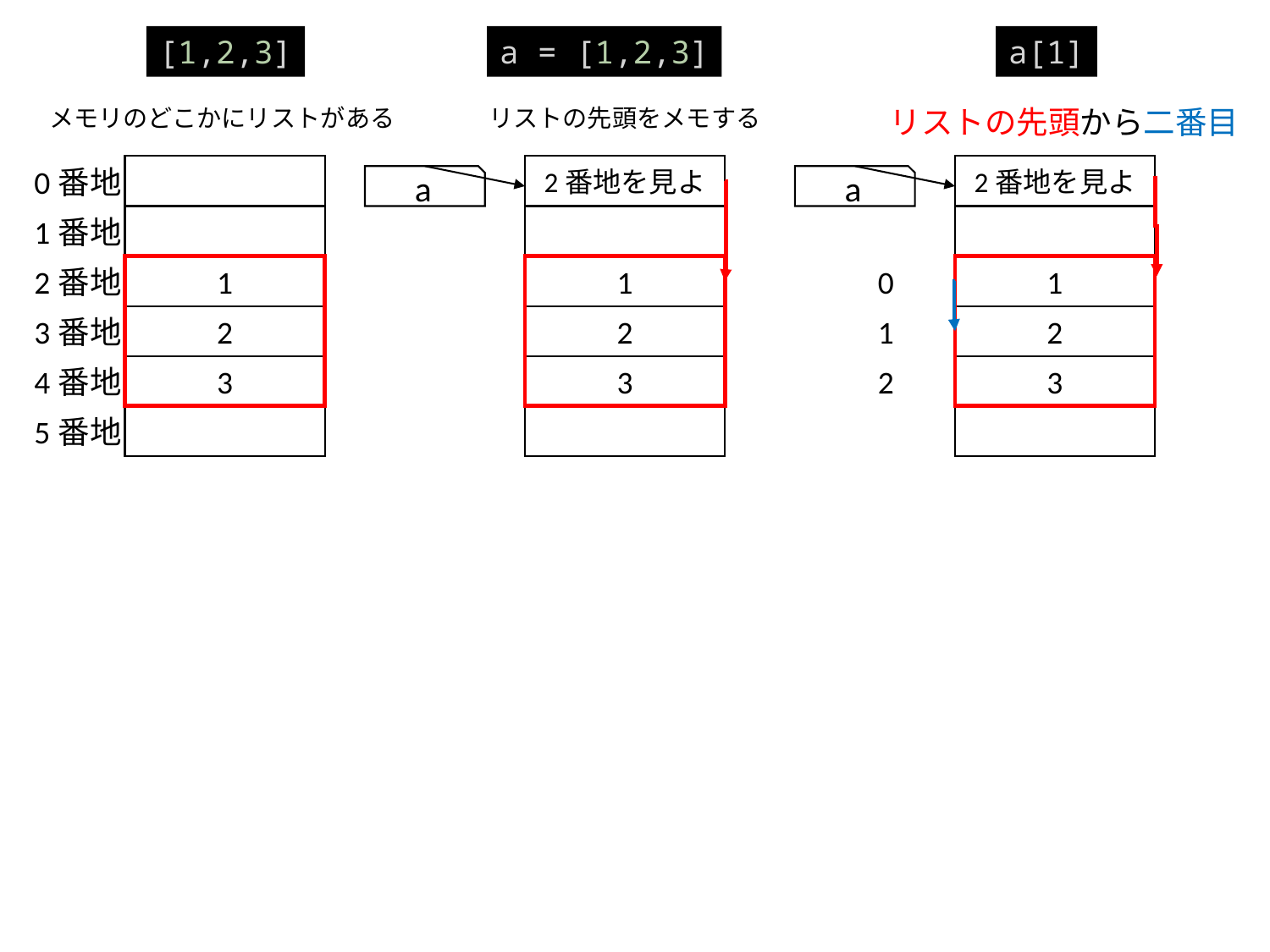

[1,2,3]
a = [1,2,3]
a[1]
メモリのどこかにリストがある
リストの先頭をメモする
リストの先頭から二番目
0番地

2番地を見よ
2番地を見よ
a
a
1番地

2番地
1

1

0
1

3番地
2
2
1
2
4番地
3
3
2
3
5番地